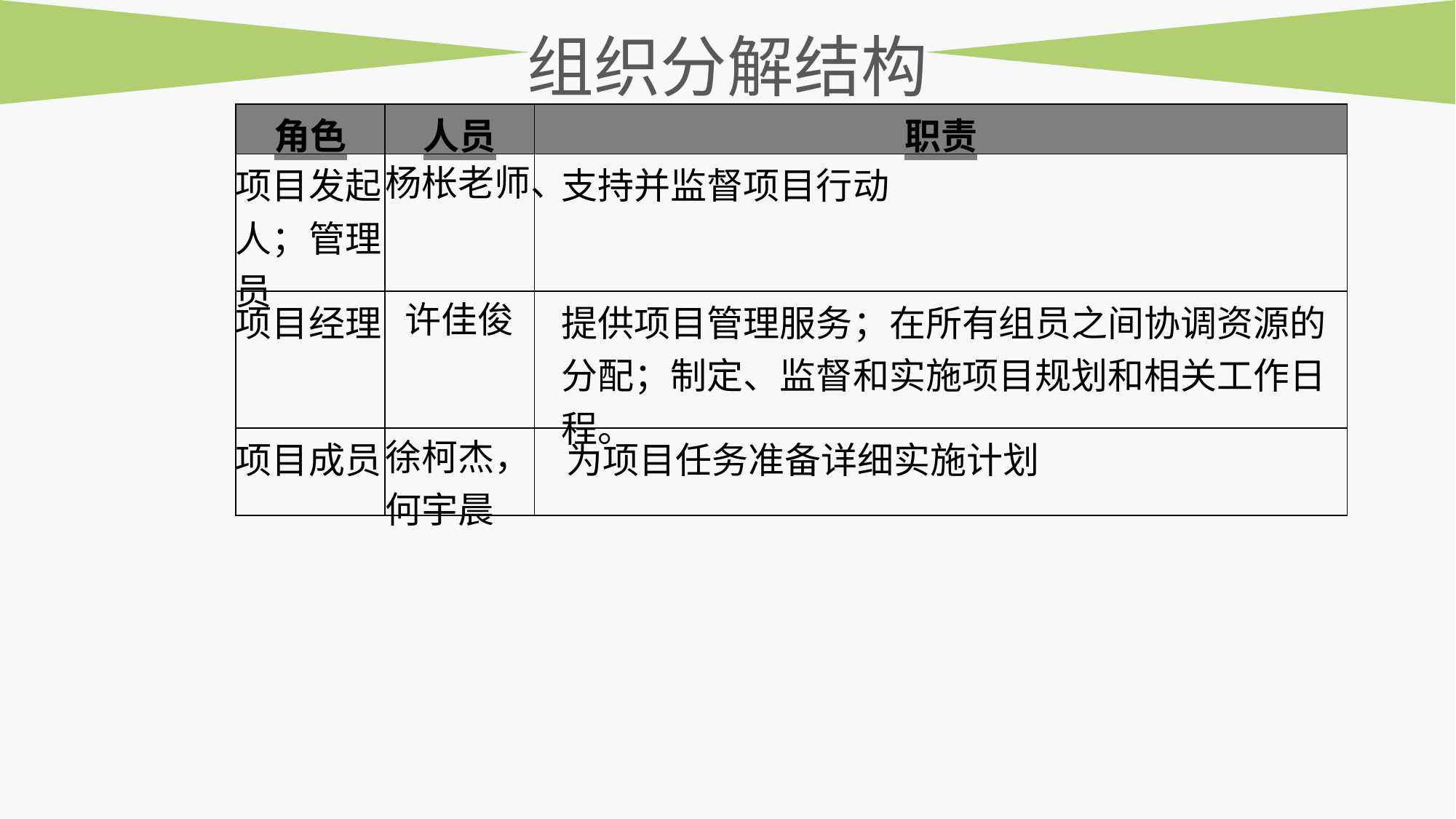

组织分解结构
| 角色 | 人员 | 职责 |
| --- | --- | --- |
| 项目发起人；管理员 | 杨枨老师、 | 支持并监督项目行动 |
| 项目经理 | 许佳俊 | 提供项目管理服务；在所有组员之间协调资源的分配；制定、监督和实施项目规划和相关工作日程。 |
| 项目成员 | 徐柯杰，何宇晨 | 为项目任务准备详细实施计划 |